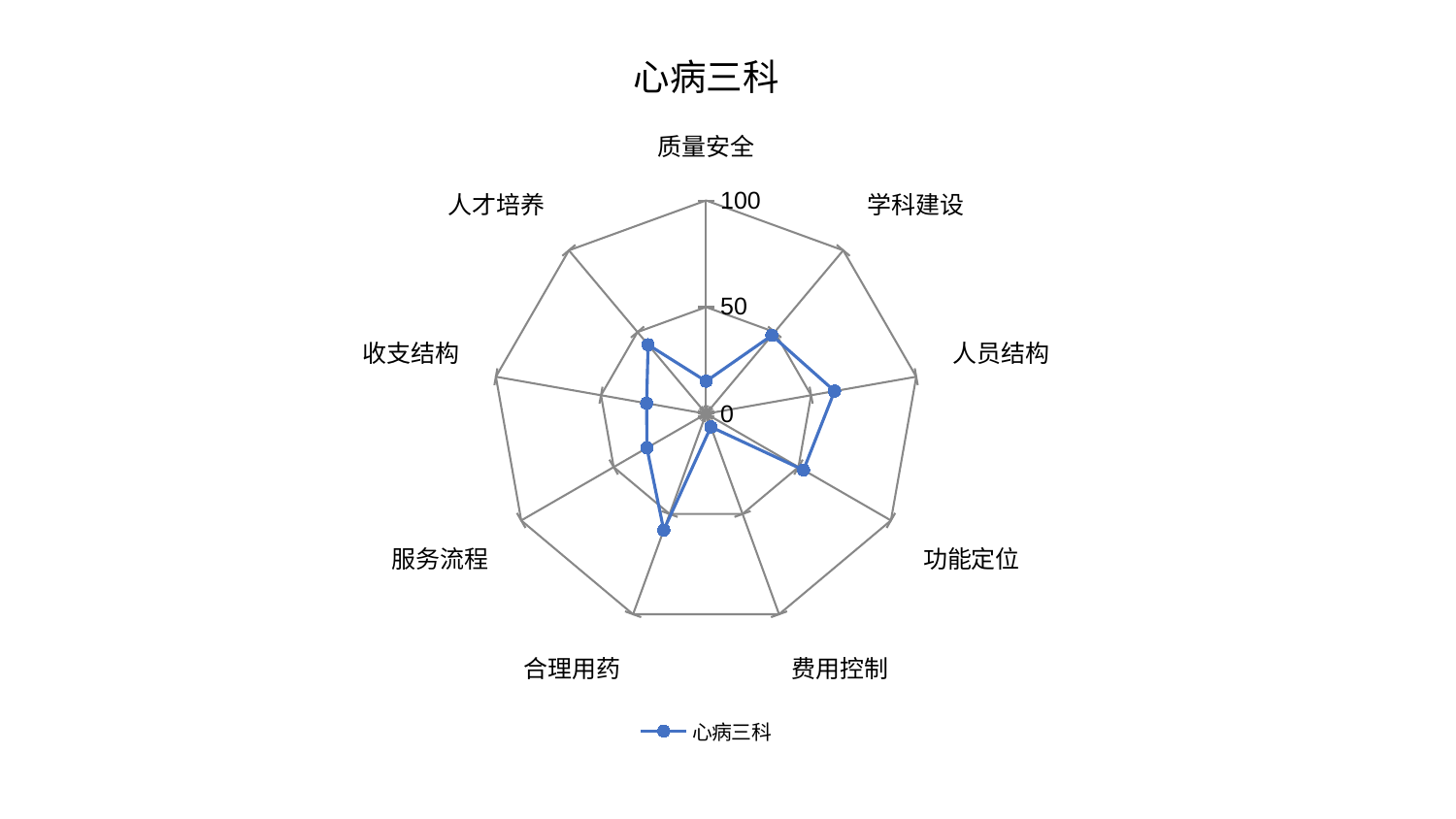

### Chart: 心病三科

| Category | 心病三科 |
|---|---|
| 质量安全 | 15.255034676517445 |
| 学科建设 | 47.98846321763586 |
| 人员结构 | 61.148643295087176 |
| 功能定位 | 52.72847226817667 |
| 费用控制 | 6.567787491373004 |
| 合理用药 | 58.04177588766712 |
| 服务流程 | 32.020753773940505 |
| 收支结构 | 28.28233457146001 |
| 人才培养 | 42.2738757407696 |
126